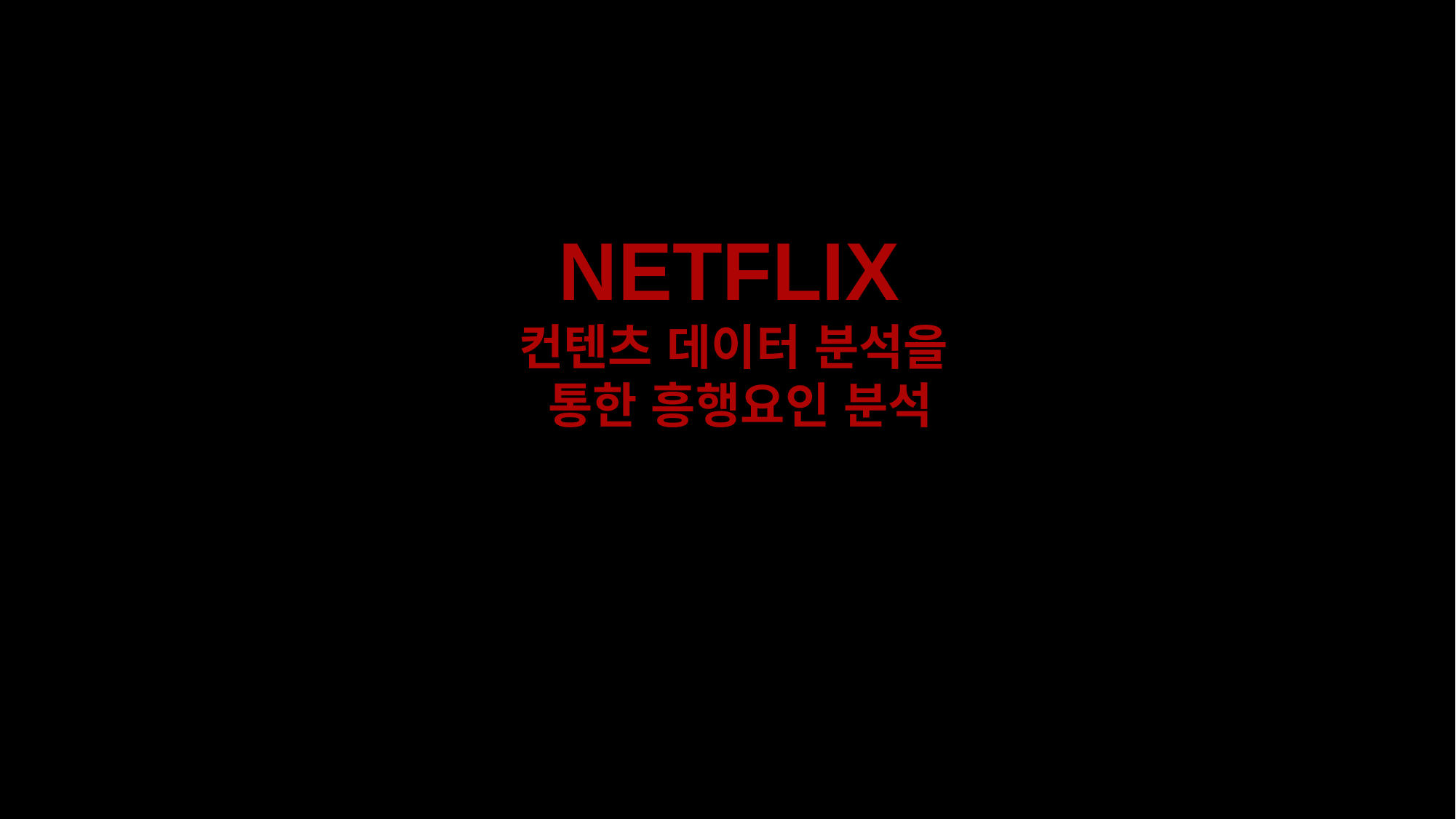

NETFLIX
컨텐츠 데이터 분석을
통한 흥행요인 분석